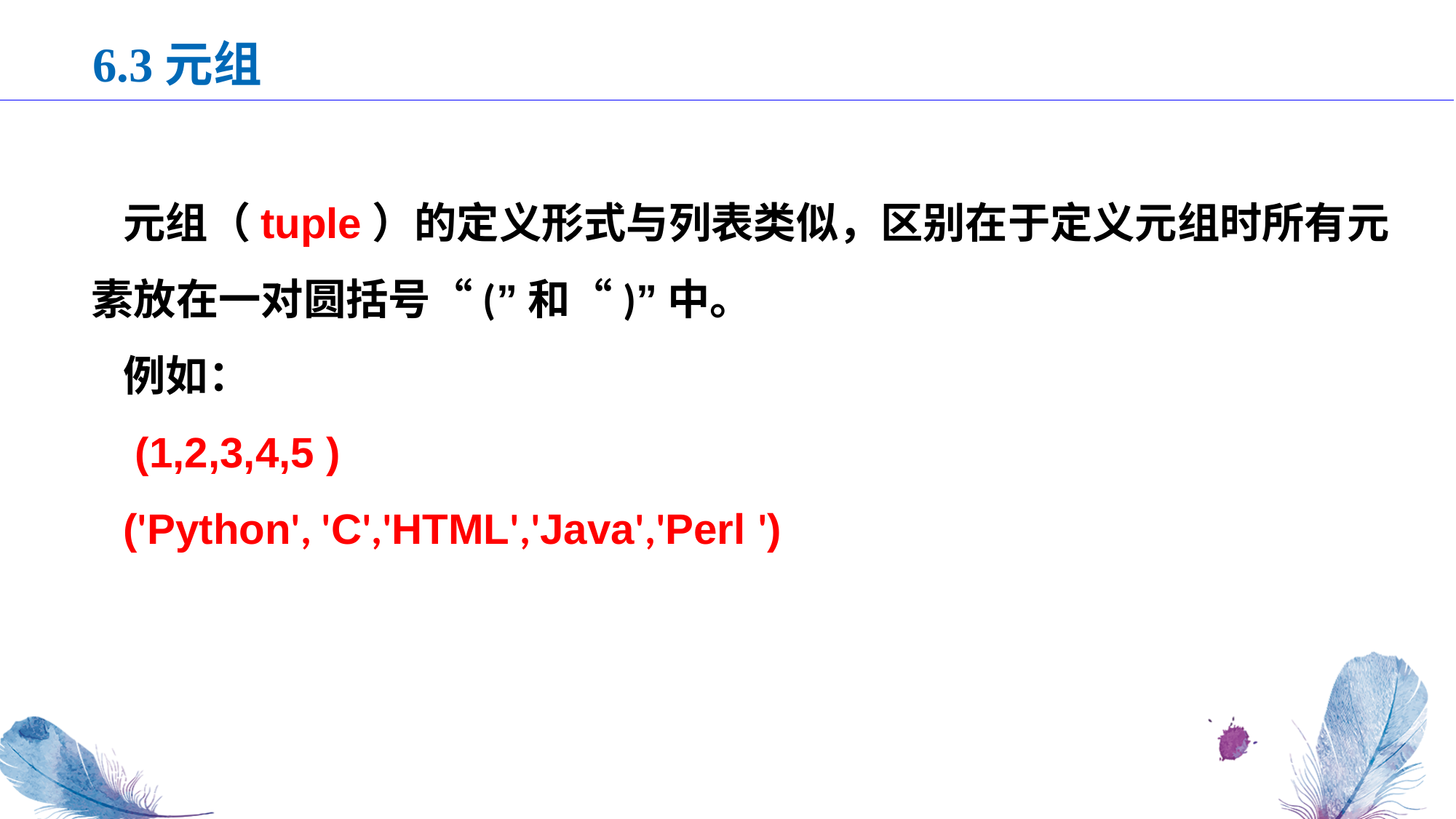

6.3元组
元组（tuple）的定义形式与列表类似，区别在于定义元组时所有元素放在一对圆括号“(”和“)”中。
例如：
 (1,2,3,4,5 )
('Python', 'C','HTML','Java','Perl ')